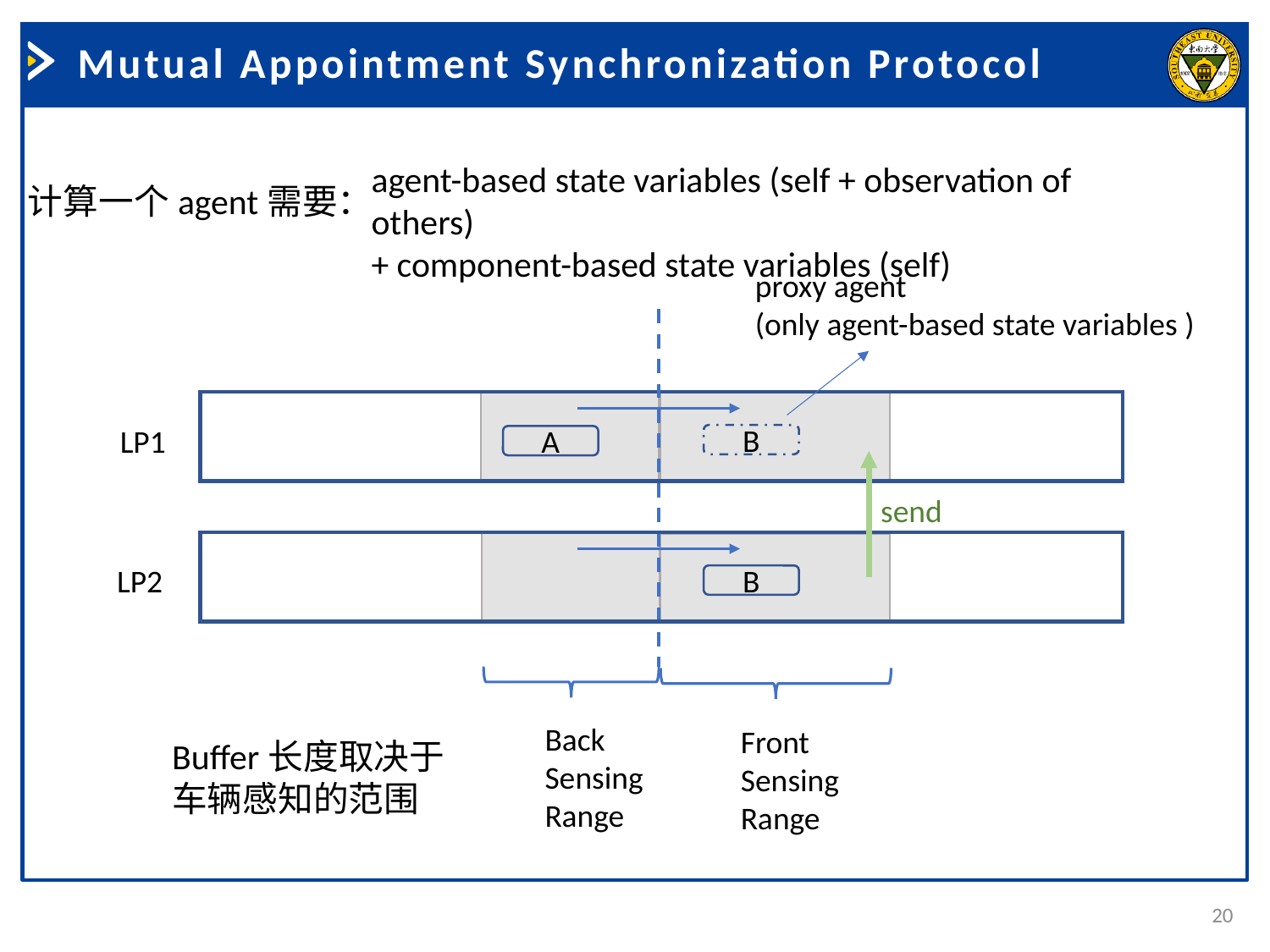

Mutual Appointment Synchronization Protocol
agent-based state variables (self + observation of others)
+ component-based state variables (self)
计算一个agent需要：
proxy agent
(only agent-based state variables )

LP1
B
A
send

LP2
B

Back Sensing Range
Front Sensing Range
Buffer长度取决于车辆感知的范围
20